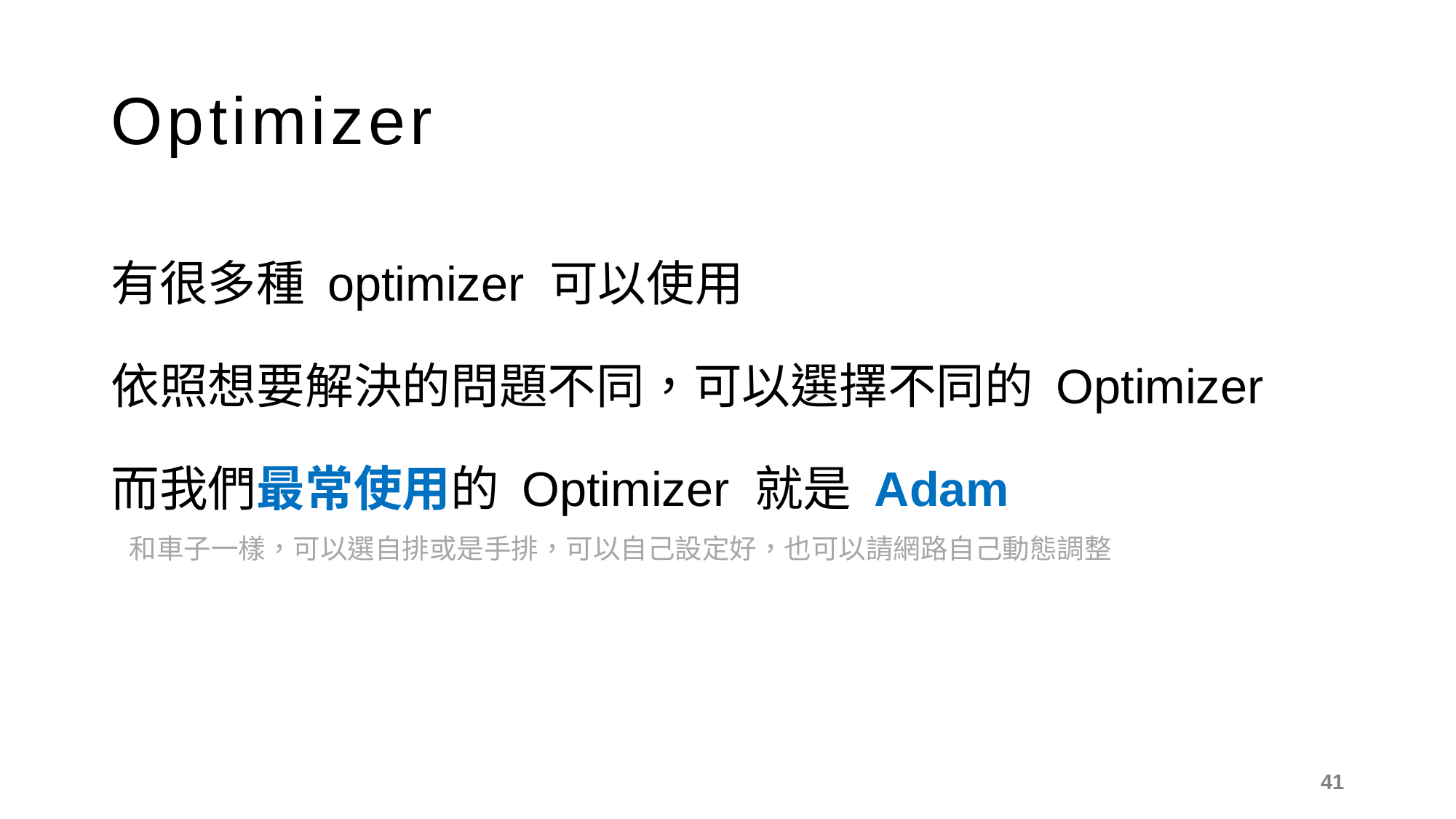

# Optimizer
有很多種 optimizer 可以使用
依照想要解決的問題不同，可以選擇不同的 Optimizer
而我們最常使用的 Optimizer 就是 Adam
和車子一樣，可以選自排或是手排，可以自己設定好，也可以請網路自己動態調整
41